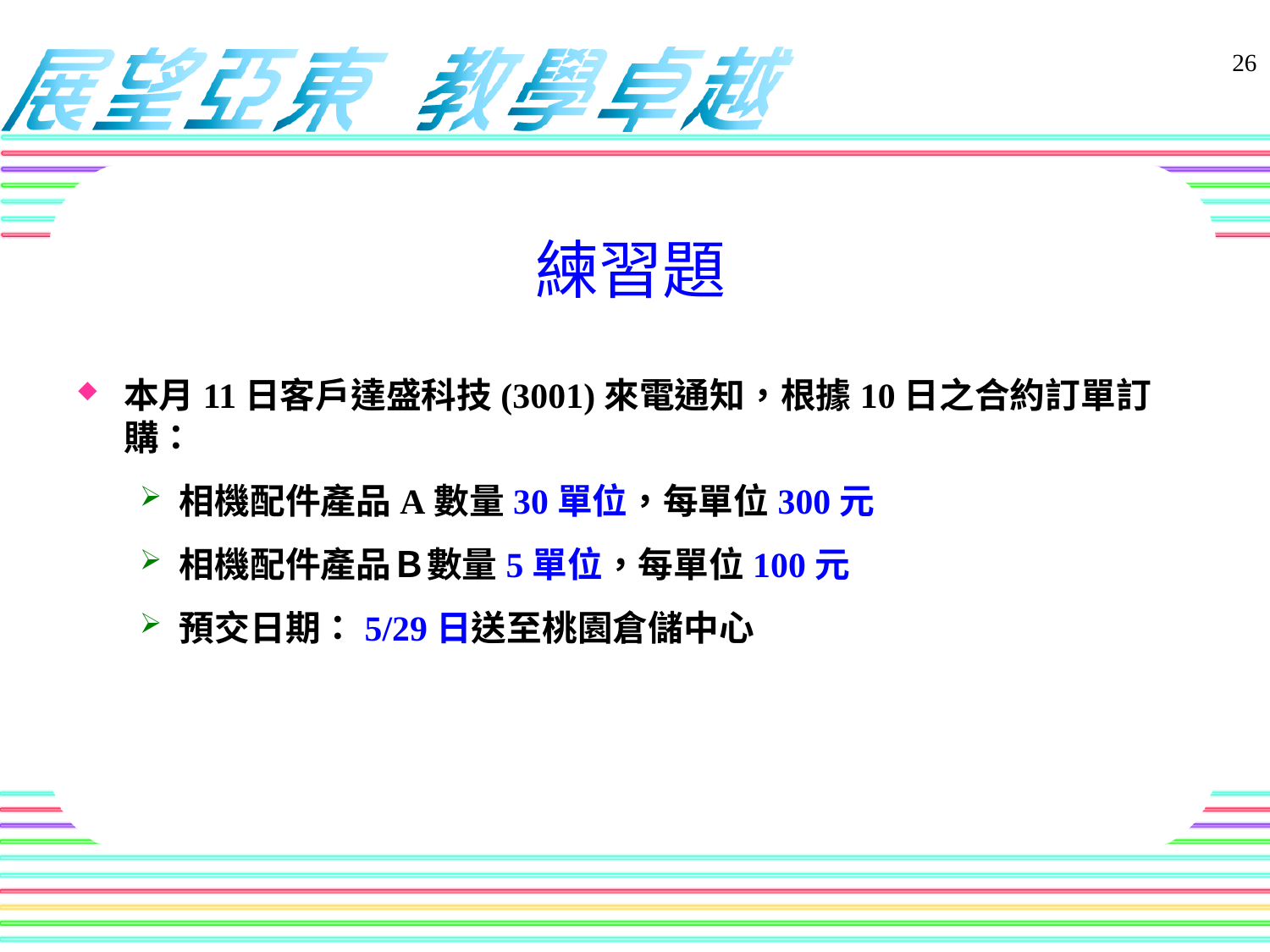

練習題
本月11日客戶達盛科技(3001)來電通知，根據10日之合約訂單訂購：
相機配件產品A數量30單位，每單位300元
相機配件產品Ｂ數量5單位，每單位100元
預交日期：5/29日送至桃園倉儲中心
26